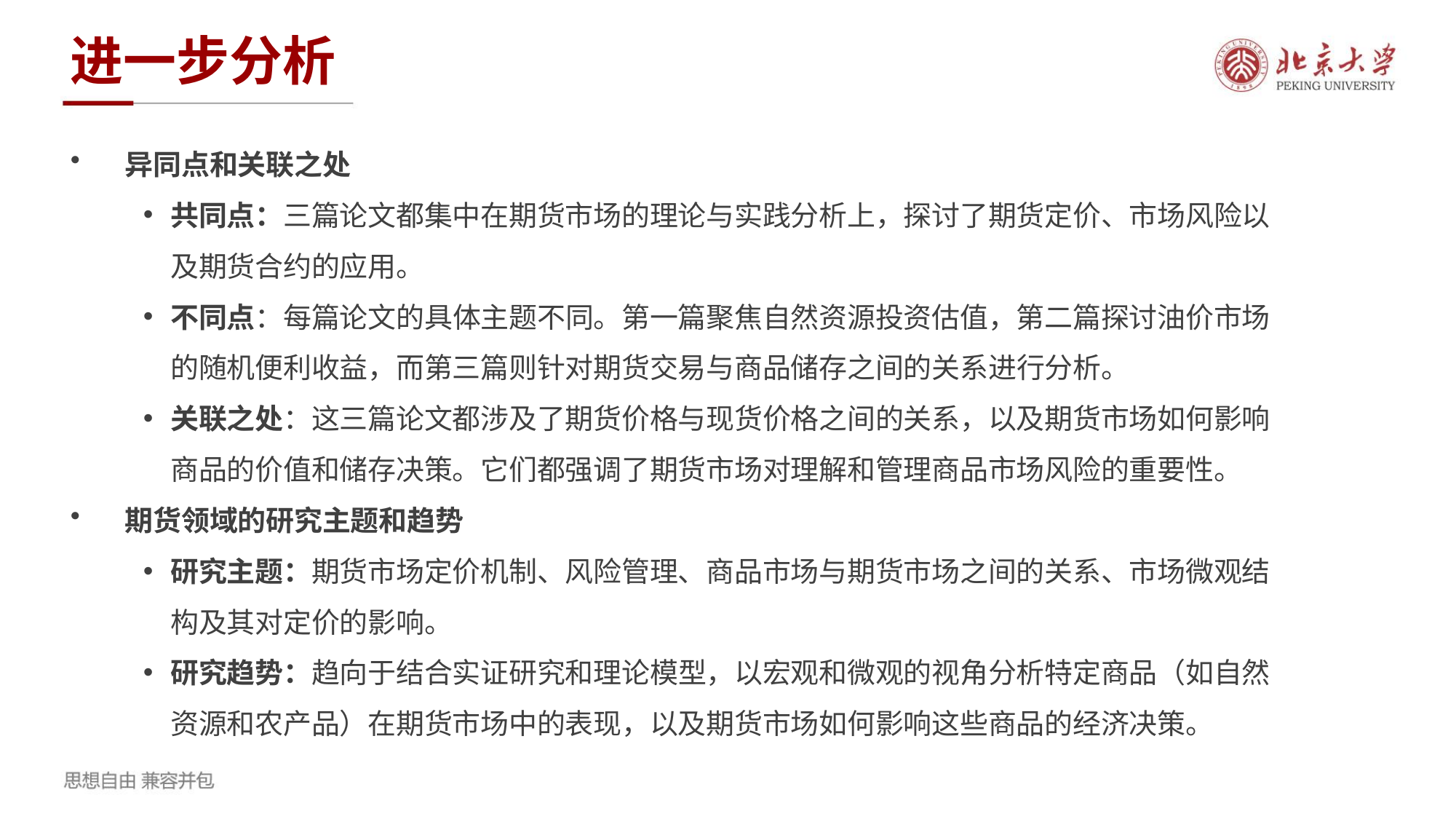

进一步分析
异同点和关联之处
共同点：三篇论文都集中在期货市场的理论与实践分析上，探讨了期货定价、市场风险以及期货合约的应用。
不同点：每篇论文的具体主题不同。第一篇聚焦自然资源投资估值，第二篇探讨油价市场的随机便利收益，而第三篇则针对期货交易与商品储存之间的关系进行分析。
关联之处：这三篇论文都涉及了期货价格与现货价格之间的关系，以及期货市场如何影响商品的价值和储存决策。它们都强调了期货市场对理解和管理商品市场风险的重要性。
期货领域的研究主题和趋势
研究主题：期货市场定价机制、风险管理、商品市场与期货市场之间的关系、市场微观结构及其对定价的影响。
研究趋势：趋向于结合实证研究和理论模型，以宏观和微观的视角分析特定商品（如自然资源和农产品）在期货市场中的表现，以及期货市场如何影响这些商品的经济决策。